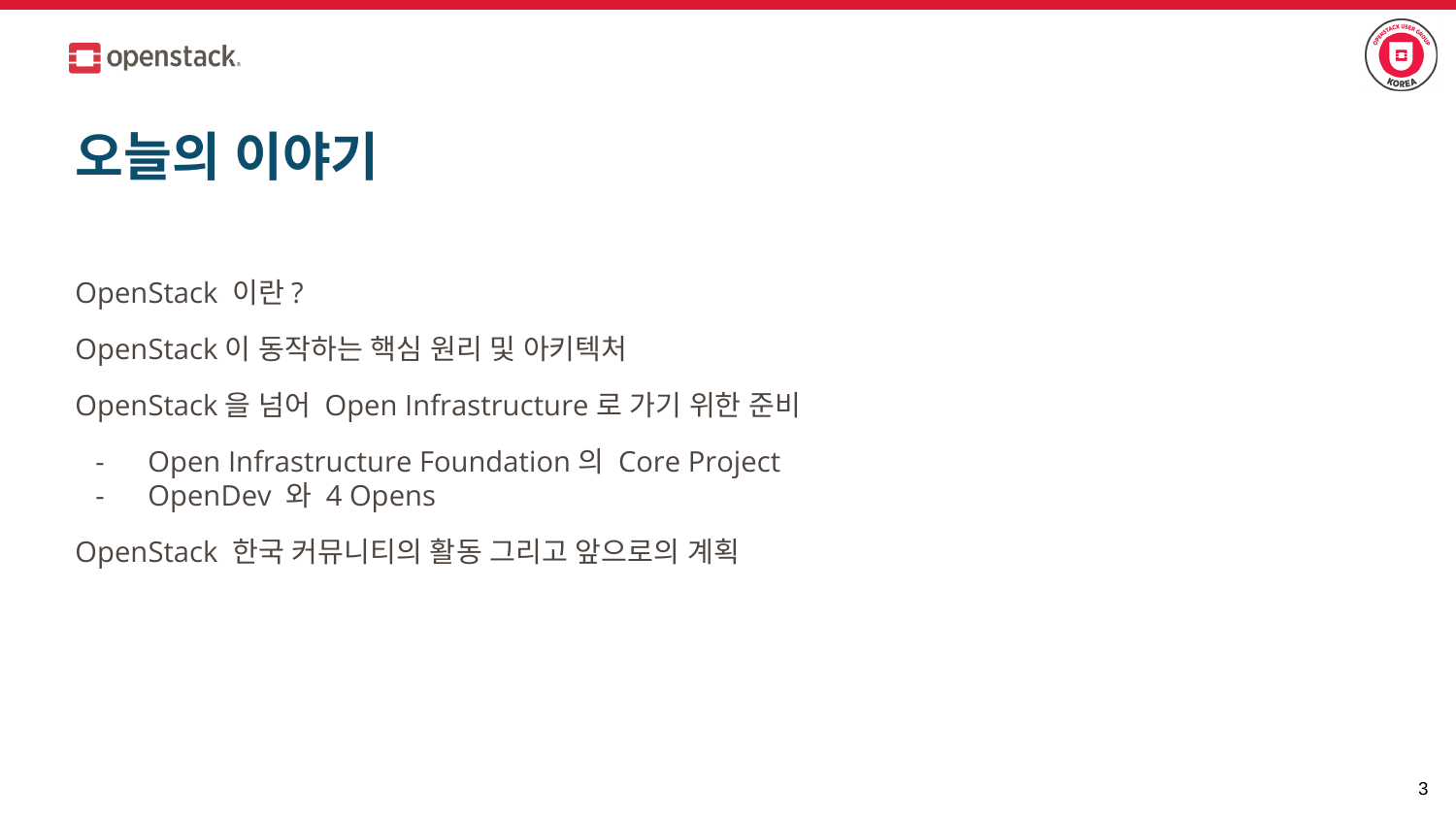

# 오늘의 이야기
OpenStack 이란?
OpenStack이 동작하는 핵심 원리 및 아키텍처
OpenStack을 넘어 Open Infrastructure로 가기 위한 준비
Open Infrastructure Foundation의 Core Project
OpenDev 와 4 Opens
OpenStack 한국 커뮤니티의 활동 그리고 앞으로의 계획
3